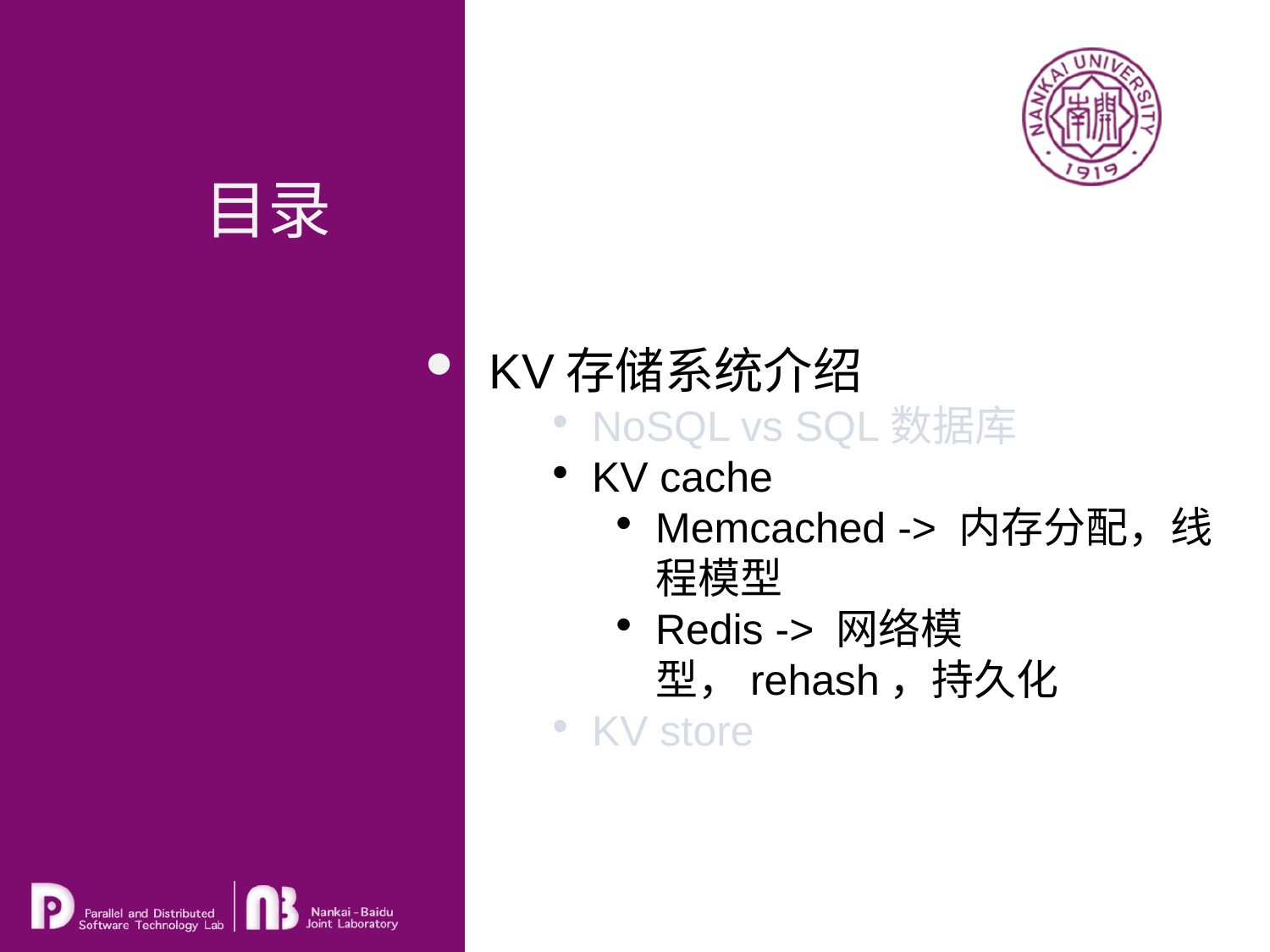

目录
KV存储系统介绍
NoSQL vs SQL数据库
KV cache
Memcached -> 内存分配，线程模型
Redis -> 网络模型，rehash，持久化
KV store